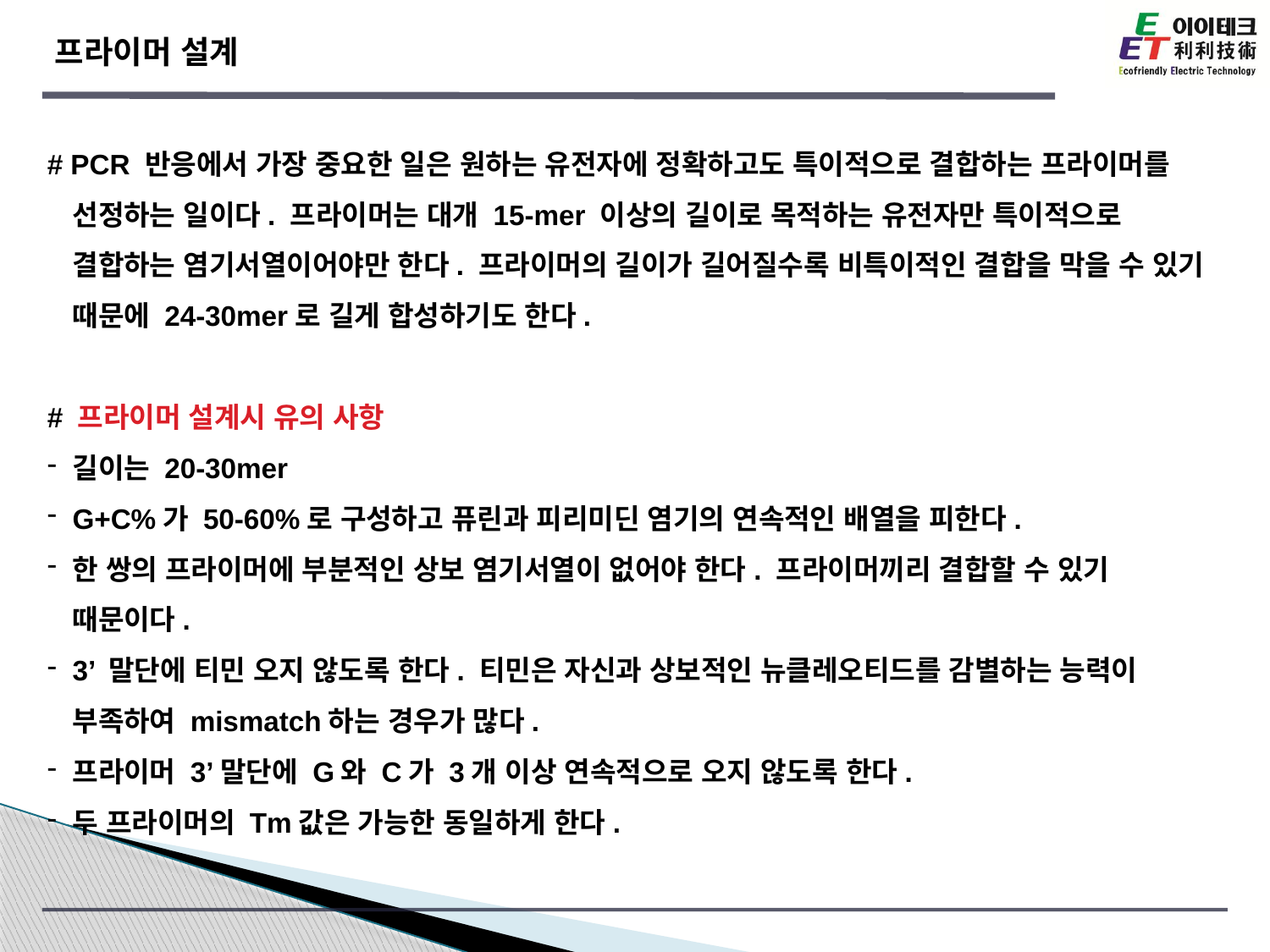

프라이머 설계

# PCR 반응에서 가장 중요한 일은 원하는 유전자에 정확하고도 특이적으로 결합하는 프라이머를 선정하는 일이다. 프라이머는 대개 15-mer 이상의 길이로 목적하는 유전자만 특이적으로 결합하는 염기서열이어야만 한다. 프라이머의 길이가 길어질수록 비특이적인 결합을 막을 수 있기 때문에 24-30mer로 길게 합성하기도 한다.

# 프라이머 설계시 유의 사항
길이는 20-30mer
G+C%가 50-60%로 구성하고 퓨린과 피리미딘 염기의 연속적인 배열을 피한다.
한 쌍의 프라이머에 부분적인 상보 염기서열이 없어야 한다. 프라이머끼리 결합할 수 있기 때문이다.
3’ 말단에 티민 오지 않도록 한다. 티민은 자신과 상보적인 뉴클레오티드를 감별하는 능력이 부족하여 mismatch하는 경우가 많다.
프라이머 3’말단에 G와 C가 3개 이상 연속적으로 오지 않도록 한다.
두 프라이머의 Tm값은 가능한 동일하게 한다.